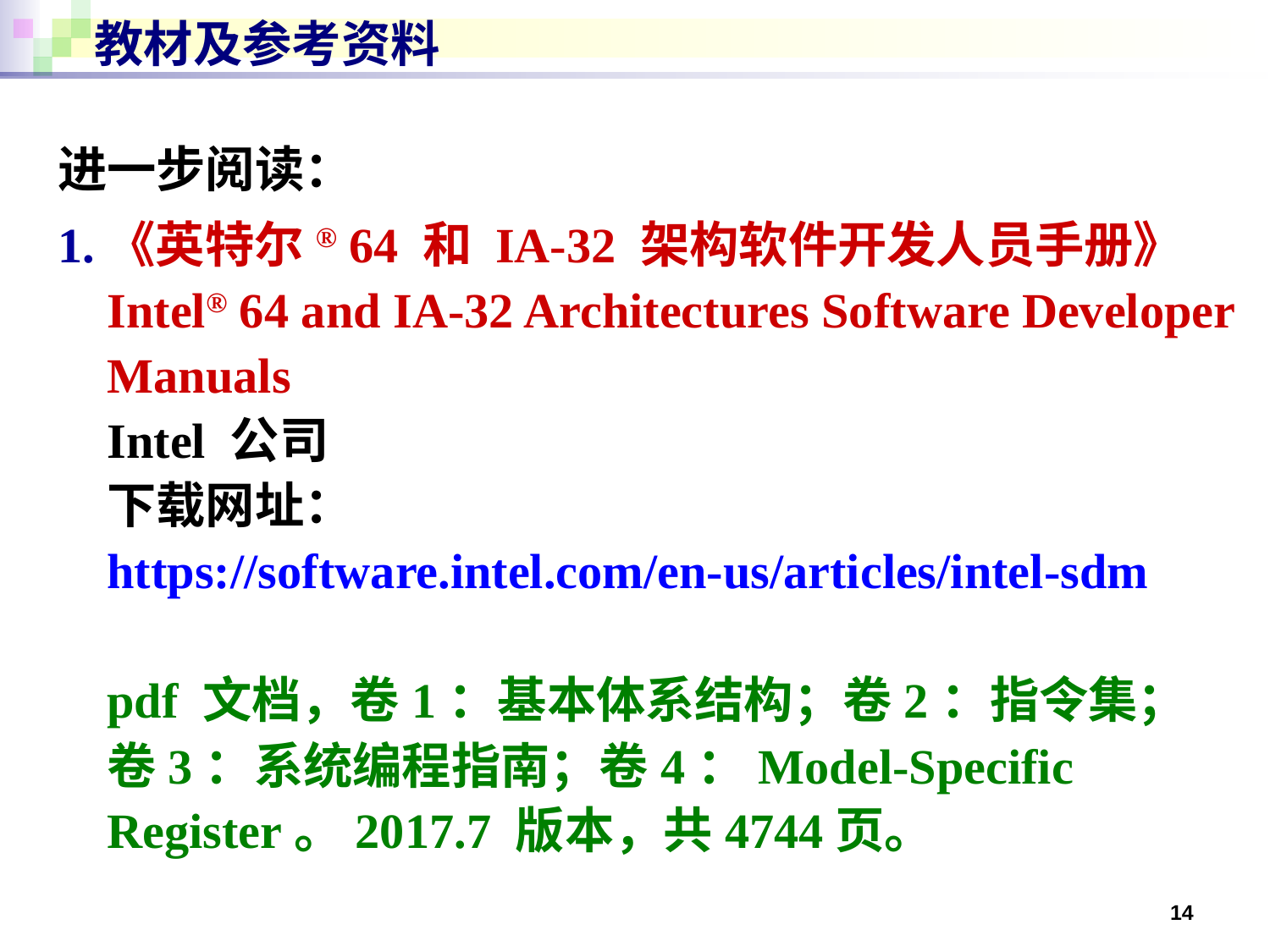

# 教材及参考资料
进一步阅读：
1.《英特尔® 64 和 IA-32 架构软件开发人员手册》
Intel® 64 and IA-32 Architectures Software Developer Manuals
Intel 公司
下载网址：
https://software.intel.com/en-us/articles/intel-sdm
pdf 文档，卷1：基本体系结构；卷2：指令集；
卷3：系统编程指南；卷4：Model-Specific Register。2017.7 版本，共4744页。
14